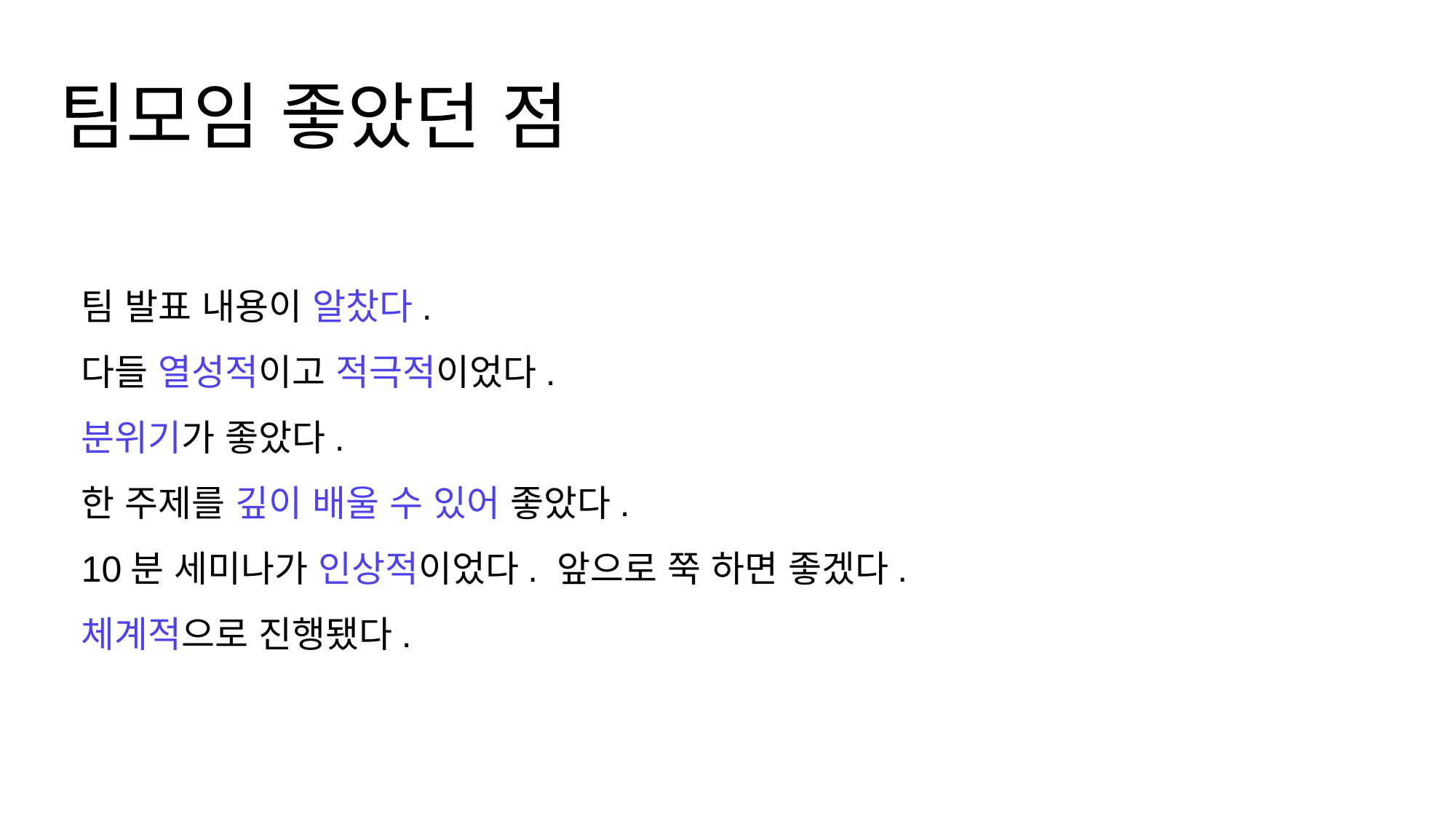

팀모임 좋았던 점
팀 발표 내용이 알찼다.
다들 열성적이고 적극적이었다.
분위기가 좋았다.
한 주제를 깊이 배울 수 있어 좋았다.
10분 세미나가 인상적이었다. 앞으로 쭉 하면 좋겠다.
체계적으로 진행됐다.